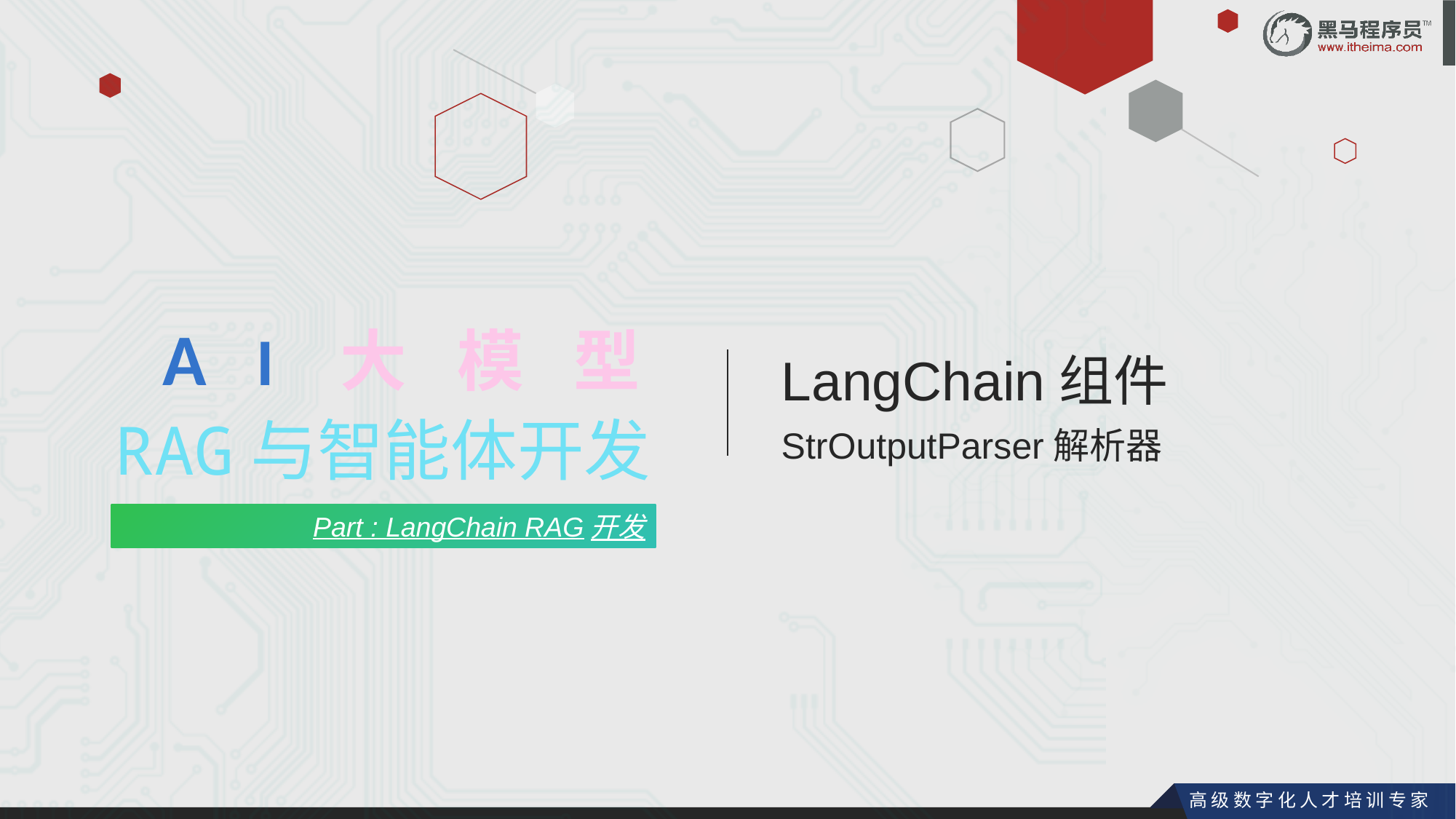

AI大模型
LangChain组件
StrOutputParser解析器
RAG与智能体开发
Part : LangChain RAG开发